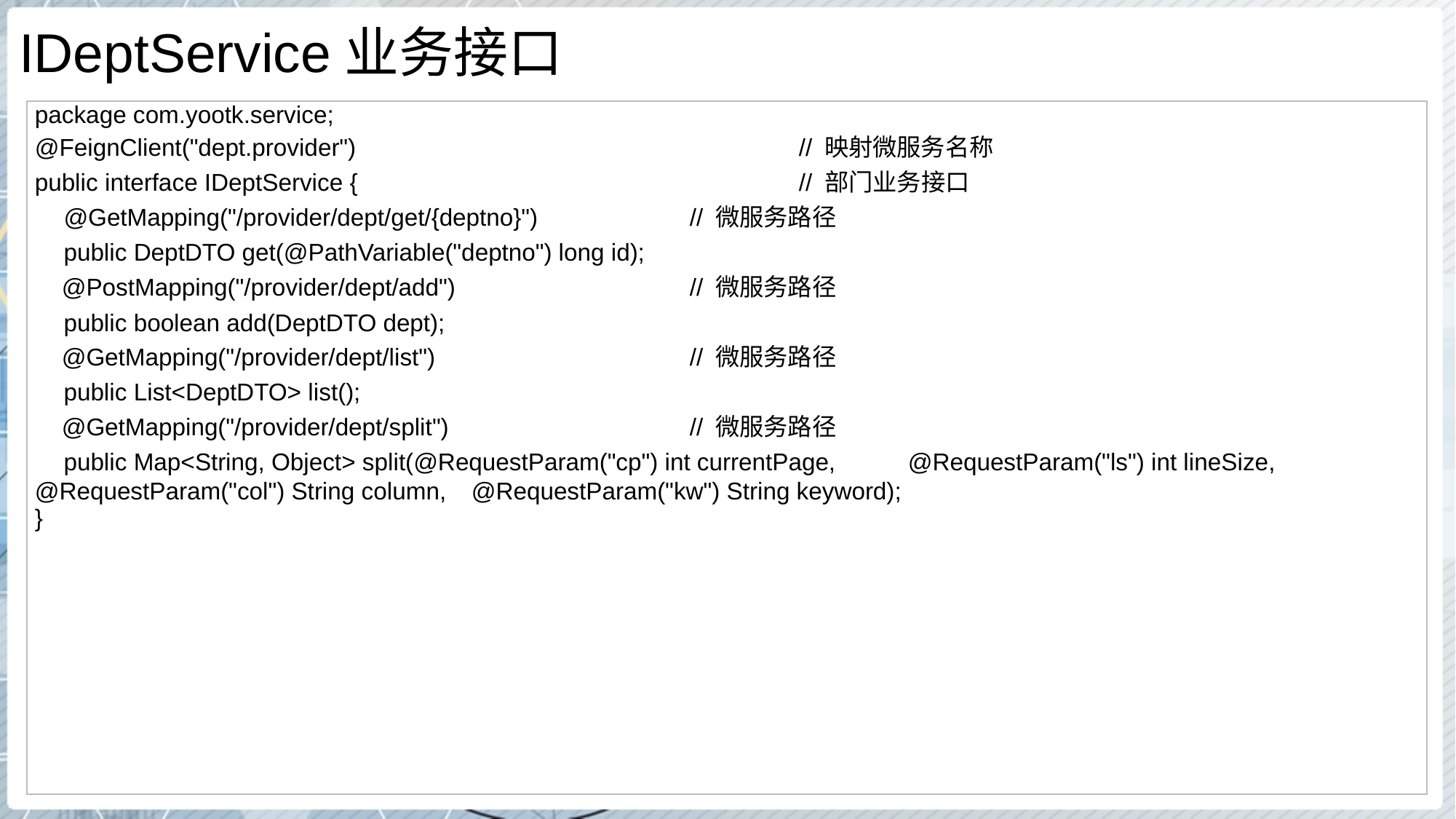

# IDeptService业务接口
| package com.yootk.service; @FeignClient("dept.provider") // 映射微服务名称 public interface IDeptService { // 部门业务接口 @GetMapping("/provider/dept/get/{deptno}") // 微服务路径 public DeptDTO get(@PathVariable("deptno") long id); @PostMapping("/provider/dept/add") // 微服务路径 public boolean add(DeptDTO dept); @GetMapping("/provider/dept/list") // 微服务路径 public List<DeptDTO> list(); @GetMapping("/provider/dept/split") // 微服务路径 public Map<String, Object> split(@RequestParam("cp") int currentPage, @RequestParam("ls") int lineSize, @RequestParam("col") String column, @RequestParam("kw") String keyword); } |
| --- |